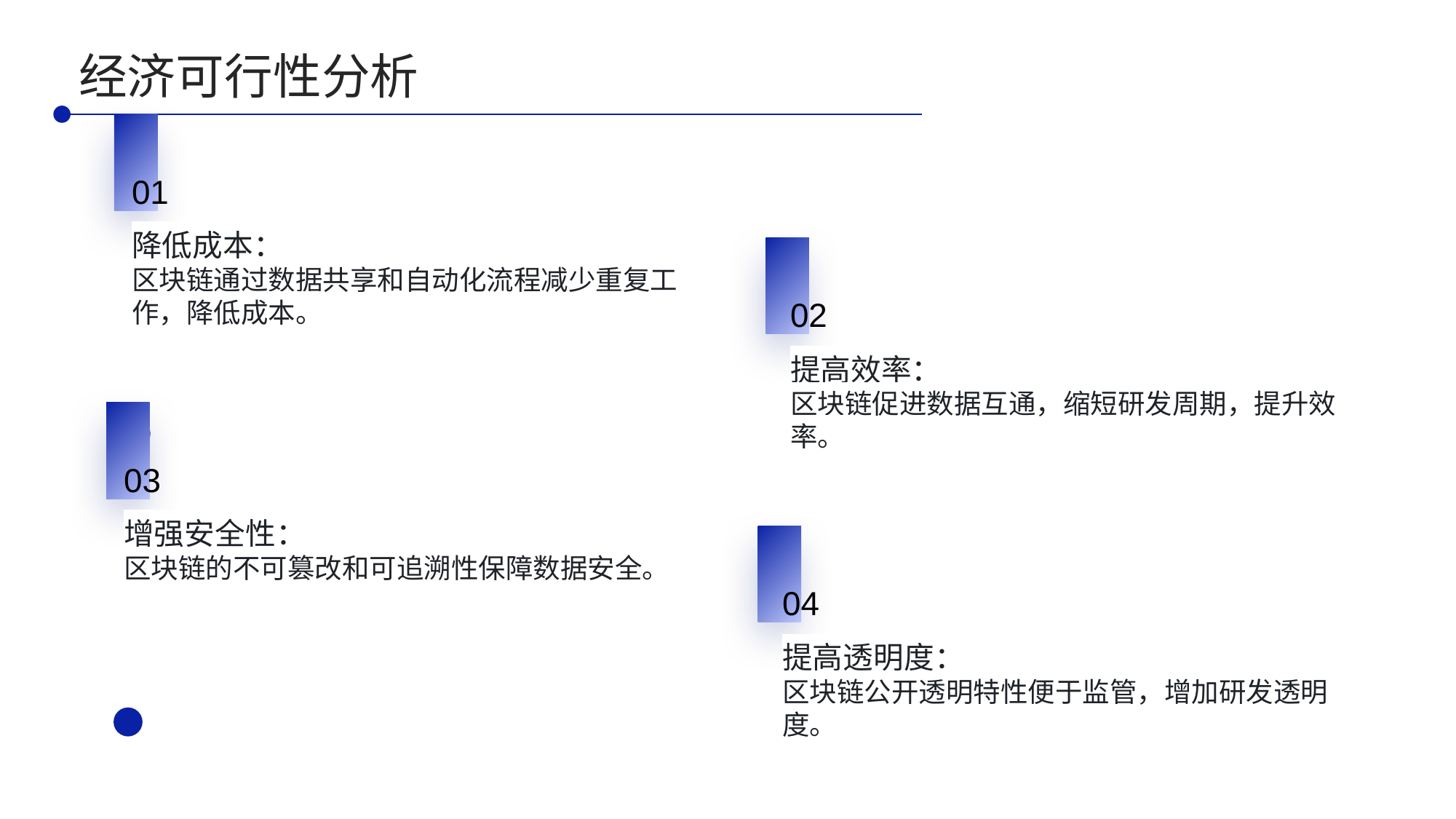

经济可行性分析

01
降低成本：
区块链通过数据共享和自动化流程减少重复工作，降低成本。

02
提高效率：
区块链促进数据互通，缩短研发周期，提升效率。

03
增强安全性：
区块链的不可篡改和可追溯性保障数据安全。

04
提高透明度：
区块链公开透明特性便于监管，增加研发透明度。